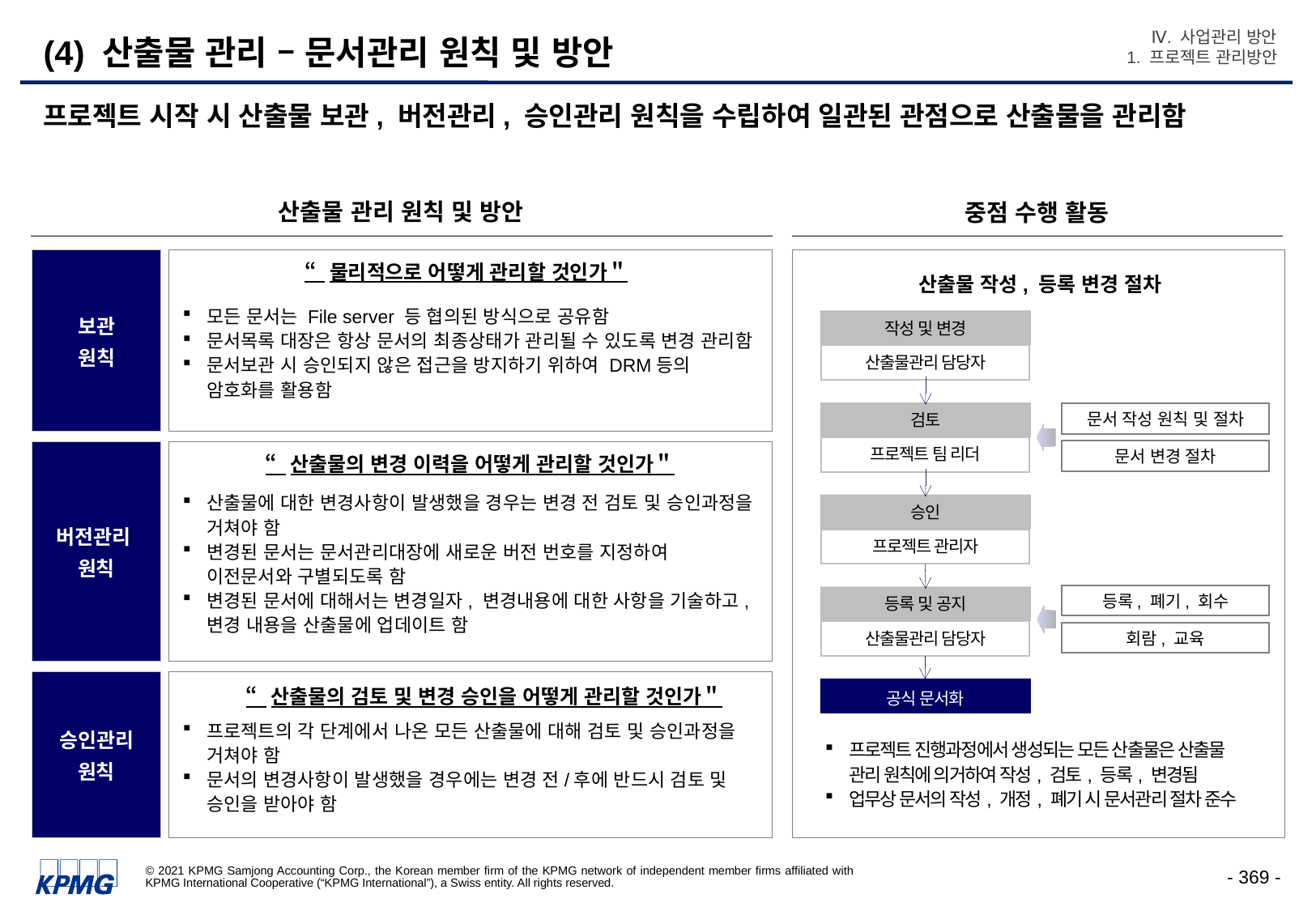

Ⅳ. 사업관리 방안
1. 프로젝트 관리방안
# (4) 산출물 관리 – 문서관리 원칙 및 방안
프로젝트 시작 시 산출물 보관, 버전관리, 승인관리 원칙을 수립하여 일관된 관점으로 산출물을 관리함
산출물 관리 원칙 및 방안
중점 수행 활동

보관
원칙

모든 문서는 File server 등 협의된 방식으로 공유함
문서목록 대장은 항상 문서의 최종상태가 관리될 수 있도록 변경 관리함
문서보관 시 승인되지 않은 접근을 방지하기 위하여 DRM등의 암호화를 활용함
“물리적으로 어떻게 관리할 것인가＂
산출물 작성, 등록 변경 절차

작성 및 변경

산출물관리 담당자

검토

프로젝트 팀 리더
문서 작성 원칙 및 절차

문서 변경 절차
버전관리
원칙

산출물에 대한 변경사항이 발생했을 경우는 변경 전 검토 및 승인과정을 거쳐야 함
변경된 문서는 문서관리대장에 새로운 버전 번호를 지정하여 이전문서와 구별되도록 함
변경된 문서에 대해서는 변경일자, 변경내용에 대한 사항을 기술하고, 변경 내용을 산출물에 업데이트 함
“산출물의 변경 이력을 어떻게 관리할 것인가＂

승인

프로젝트 관리자
등록, 폐기, 회수

등록 및 공지

산출물관리 담당자

회람, 교육
승인관리
원칙

프로젝트의 각 단계에서 나온 모든 산출물에 대해 검토 및 승인과정을 거쳐야 함
문서의 변경사항이 발생했을 경우에는 변경 전/후에 반드시 검토 및 승인을 받아야 함
“산출물의 검토 및 변경 승인을 어떻게 관리할 것인가＂

공식 문서화
프로젝트 진행과정에서 생성되는 모든 산출물은 산출물 관리 원칙에 의거하여 작성, 검토, 등록, 변경됨
업무상 문서의 작성, 개정, 폐기 시 문서관리 절차 준수